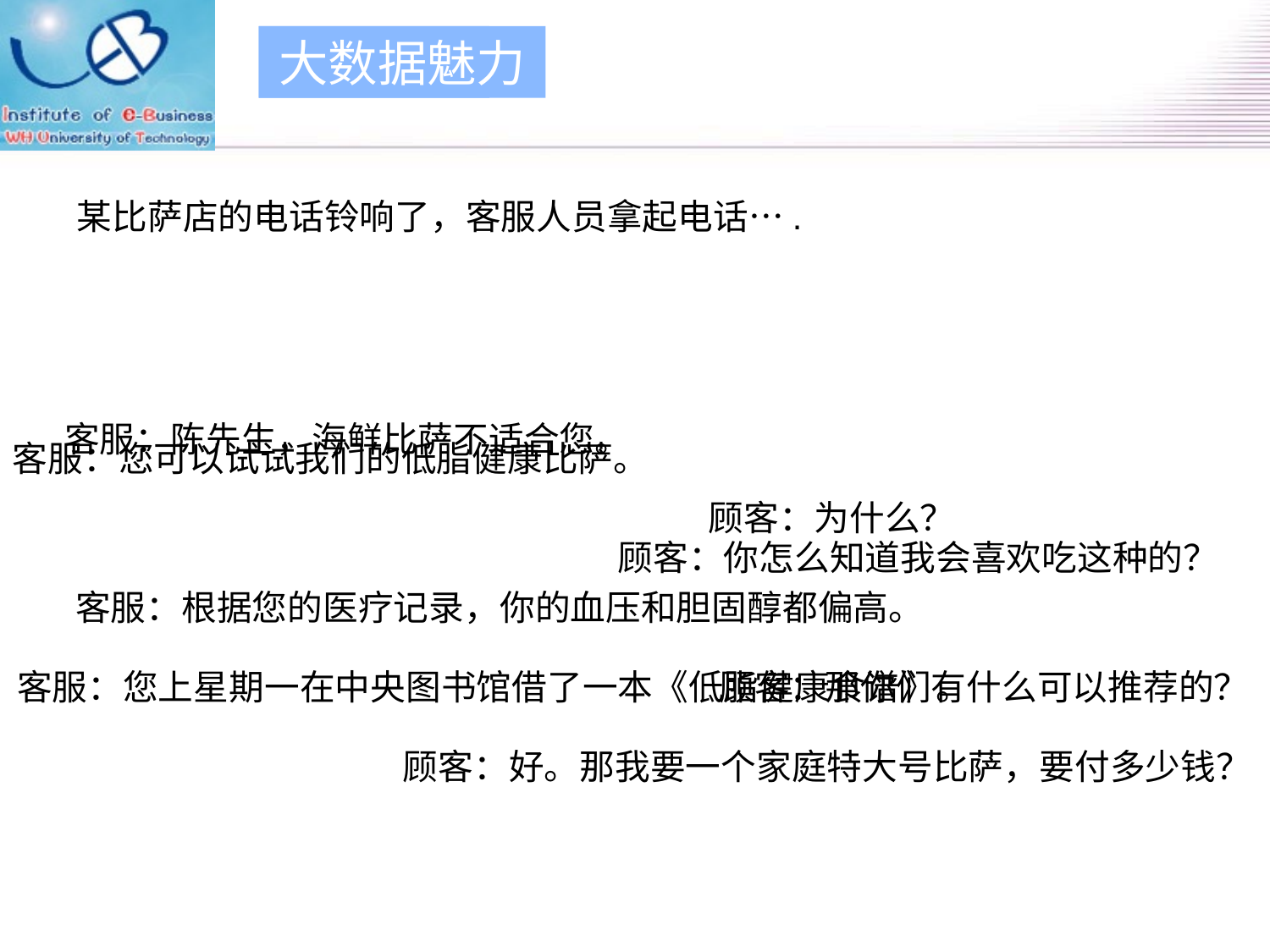

大数据魅力
前言
某比萨店的电话铃响了，客服人员拿起电话….
客服：陈先生，海鲜比萨不适合您。
客服：您可以试试我们的低脂健康比萨。
顾客：为什么？
顾客：你怎么知道我会喜欢吃这种的？
客服：根据您的医疗记录，你的血压和胆固醇都偏高。
客服：您上星期一在中央图书馆借了一本《低脂健康食谱》。
顾客：那你们有什么可以推荐的？
顾客：好。那我要一个家庭特大号比萨，要付多少钱？